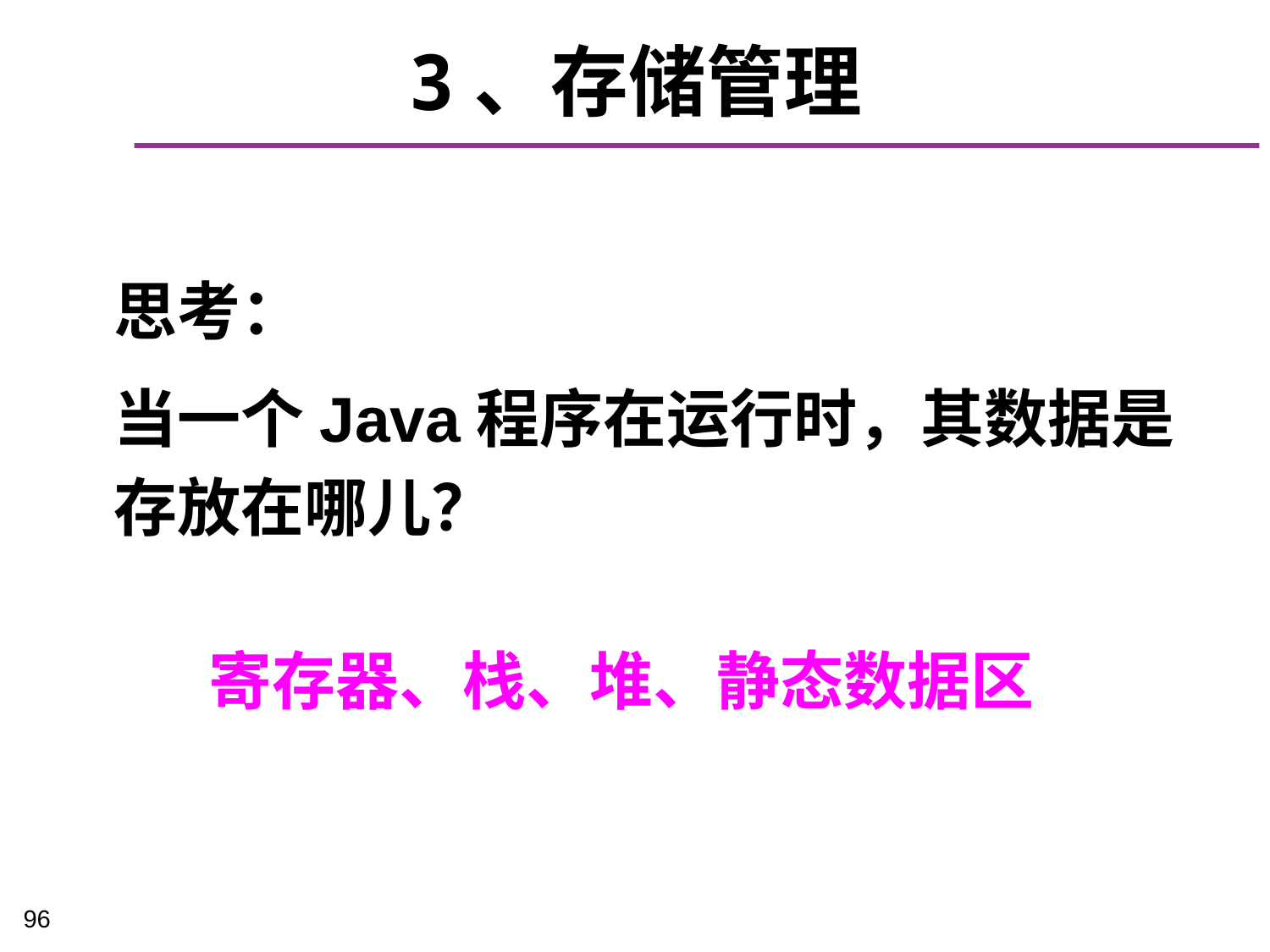

# 3、存储管理
思考：
当一个Java程序在运行时，其数据是
存放在哪儿？
寄存器、栈、堆、静态数据区
96